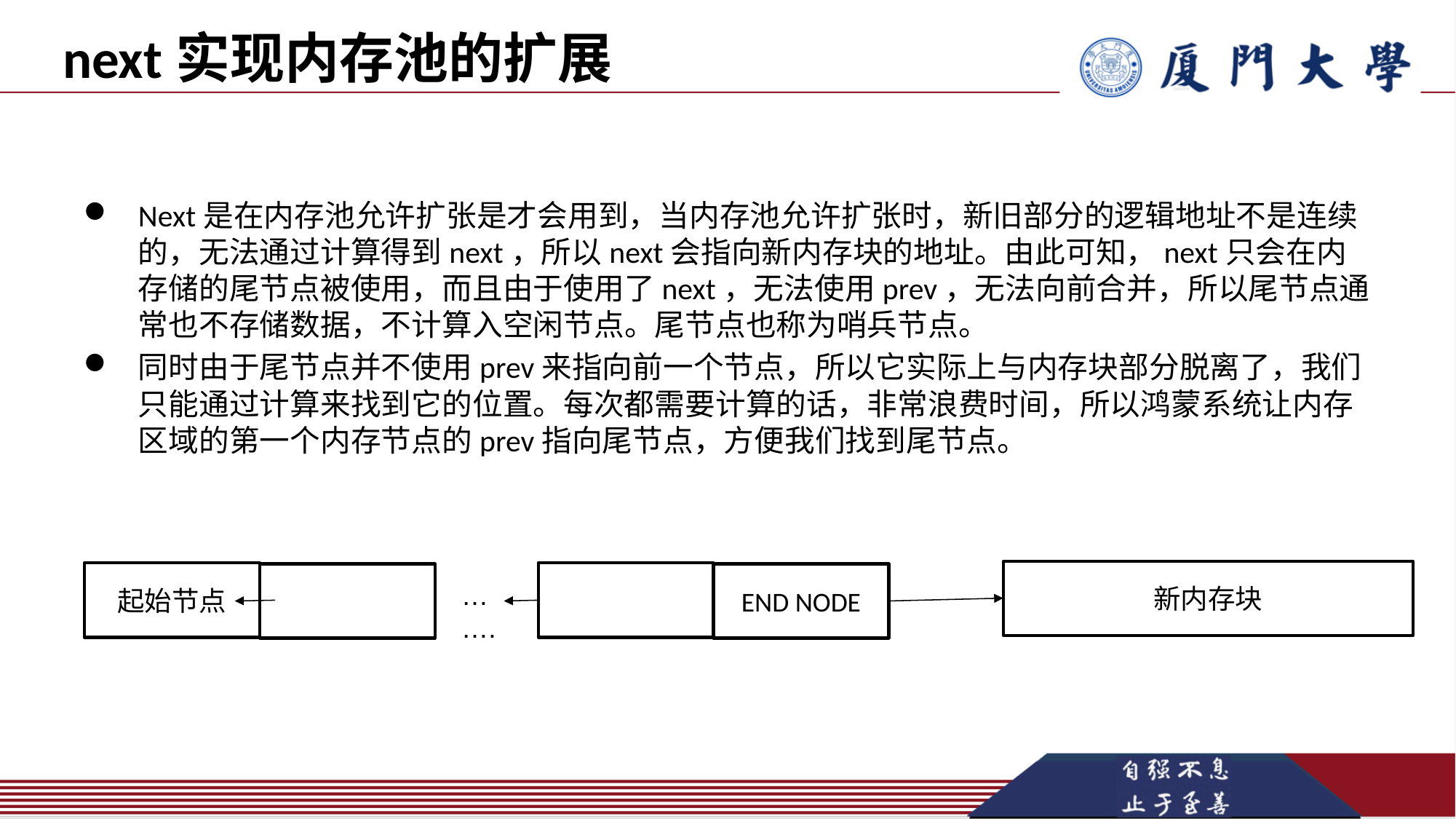

# next实现内存池的扩展
Next是在内存池允许扩张是才会用到，当内存池允许扩张时，新旧部分的逻辑地址不是连续的，无法通过计算得到next，所以next会指向新内存块的地址。由此可知，next只会在内存储的尾节点被使用，而且由于使用了next，无法使用prev，无法向前合并，所以尾节点通常也不存储数据，不计算入空闲节点。尾节点也称为哨兵节点。
同时由于尾节点并不使用prev来指向前一个节点，所以它实际上与内存块部分脱离了，我们只能通过计算来找到它的位置。每次都需要计算的话，非常浪费时间，所以鸿蒙系统让内存区域的第一个内存节点的prev指向尾节点，方便我们找到尾节点。

新内存块
起始节点

END NODE
…….